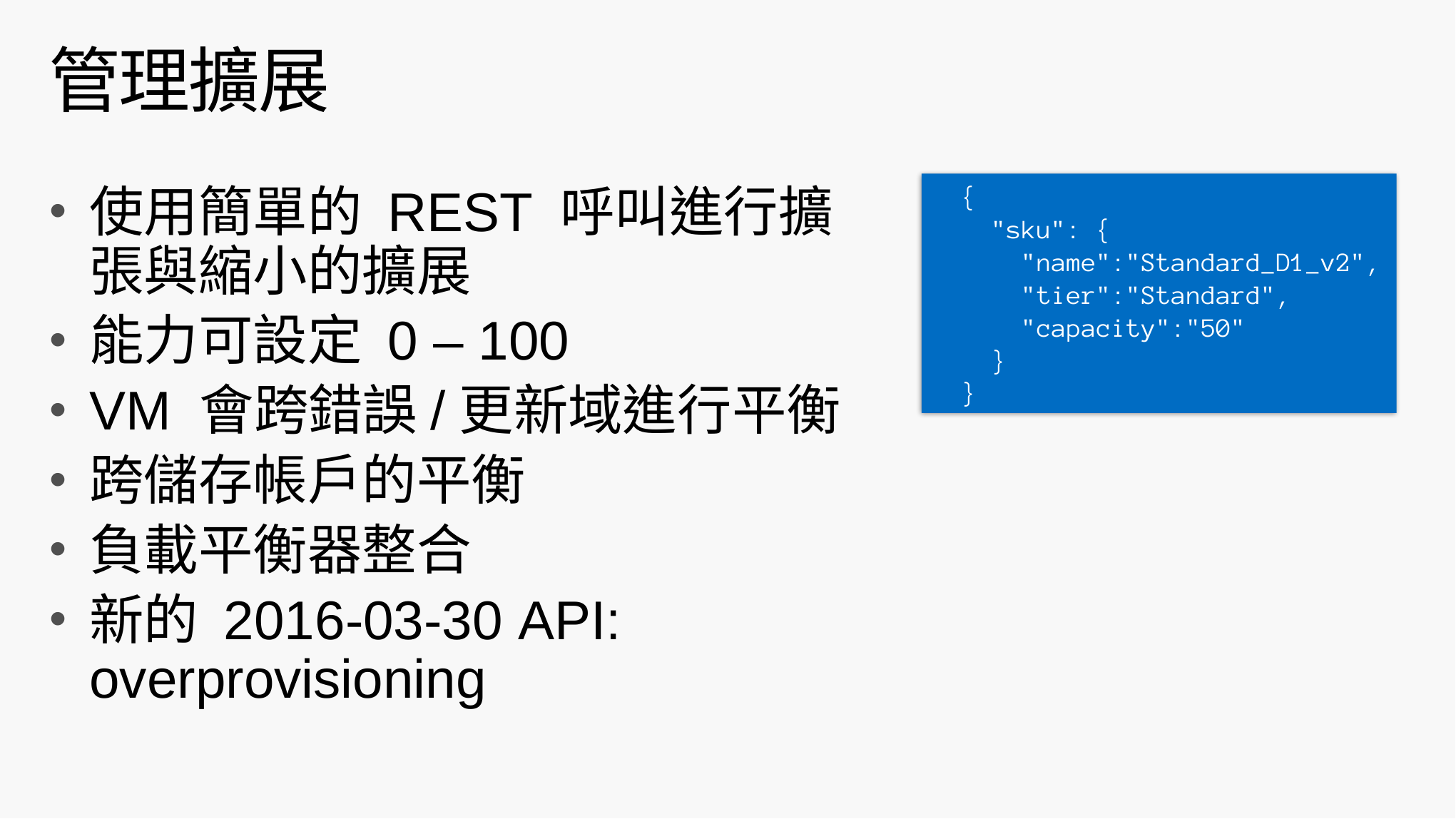

# 管理擴展
使用簡單的 REST 呼叫進行擴張與縮小的擴展
能力可設定 0 – 100
VM 會跨錯誤/更新域進行平衡
跨儲存帳戶的平衡
負載平衡器整合
新的 2016-03-30 API: overprovisioning
  {
    "sku": {
      "name":"Standard_D1_v2",
      "tier":"Standard",
      "capacity":"50"
    }
  }